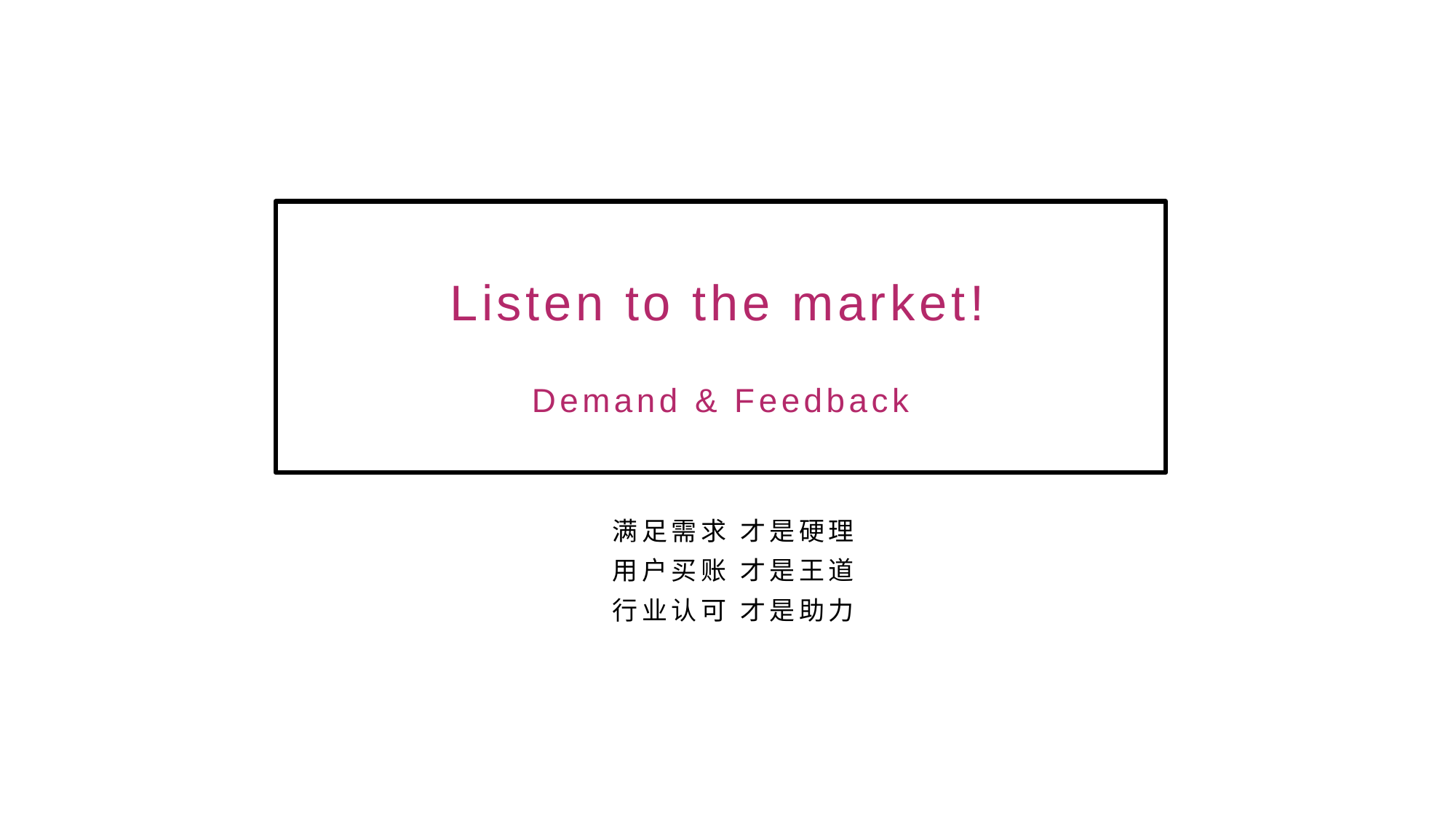

Listen to the market!
Demand & Feedback
满足需求 才是硬理
用户买账 才是王道
行业认可 才是助力